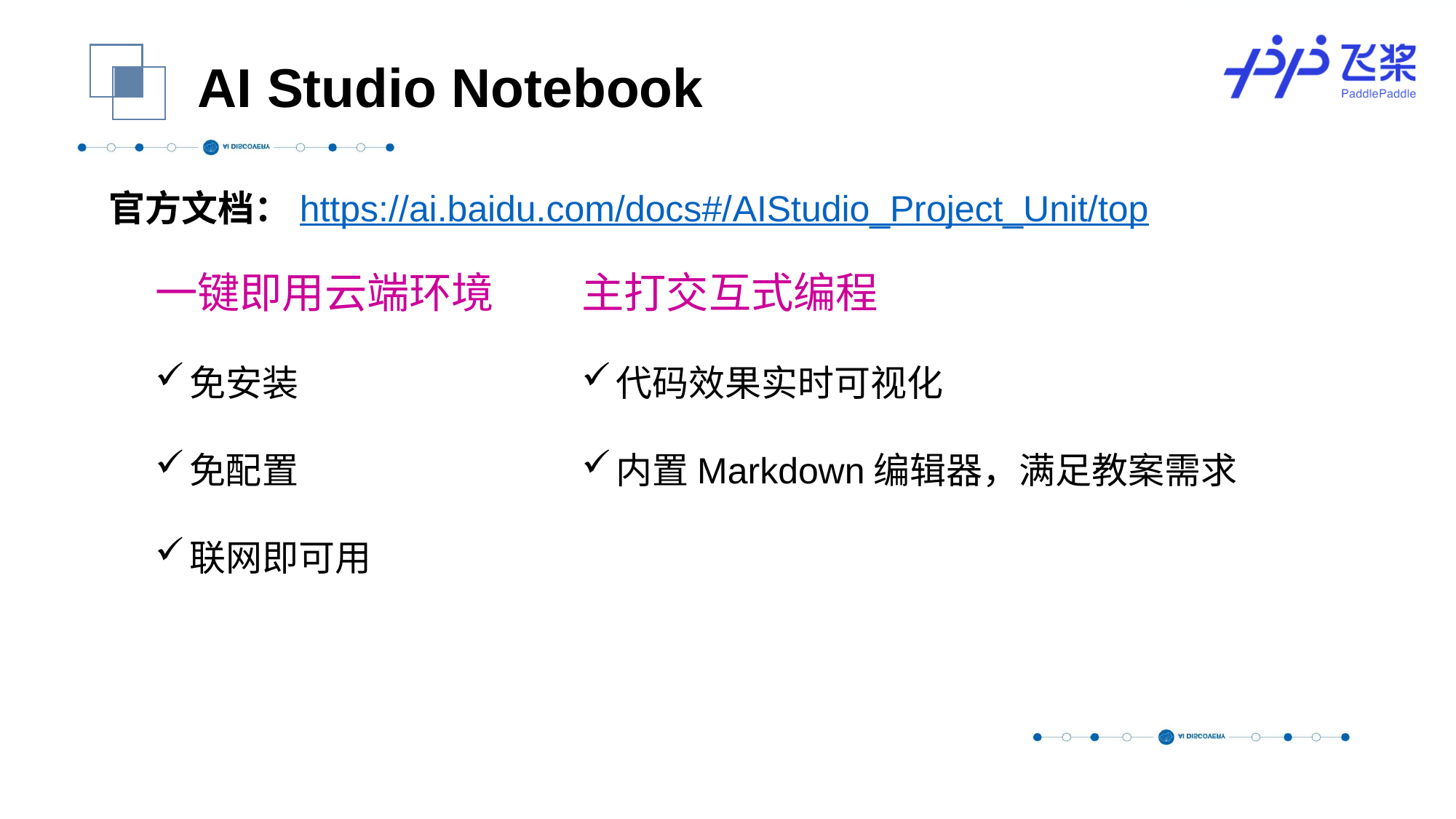

AI Studio Notebook
官方文档：https://ai.baidu.com/docs#/AIStudio_Project_Unit/top
一键即用云端环境

免安装

免配置

联网即可用
主打交互式编程

代码效果实时可视化

内置Markdown编辑器，满足教案需求